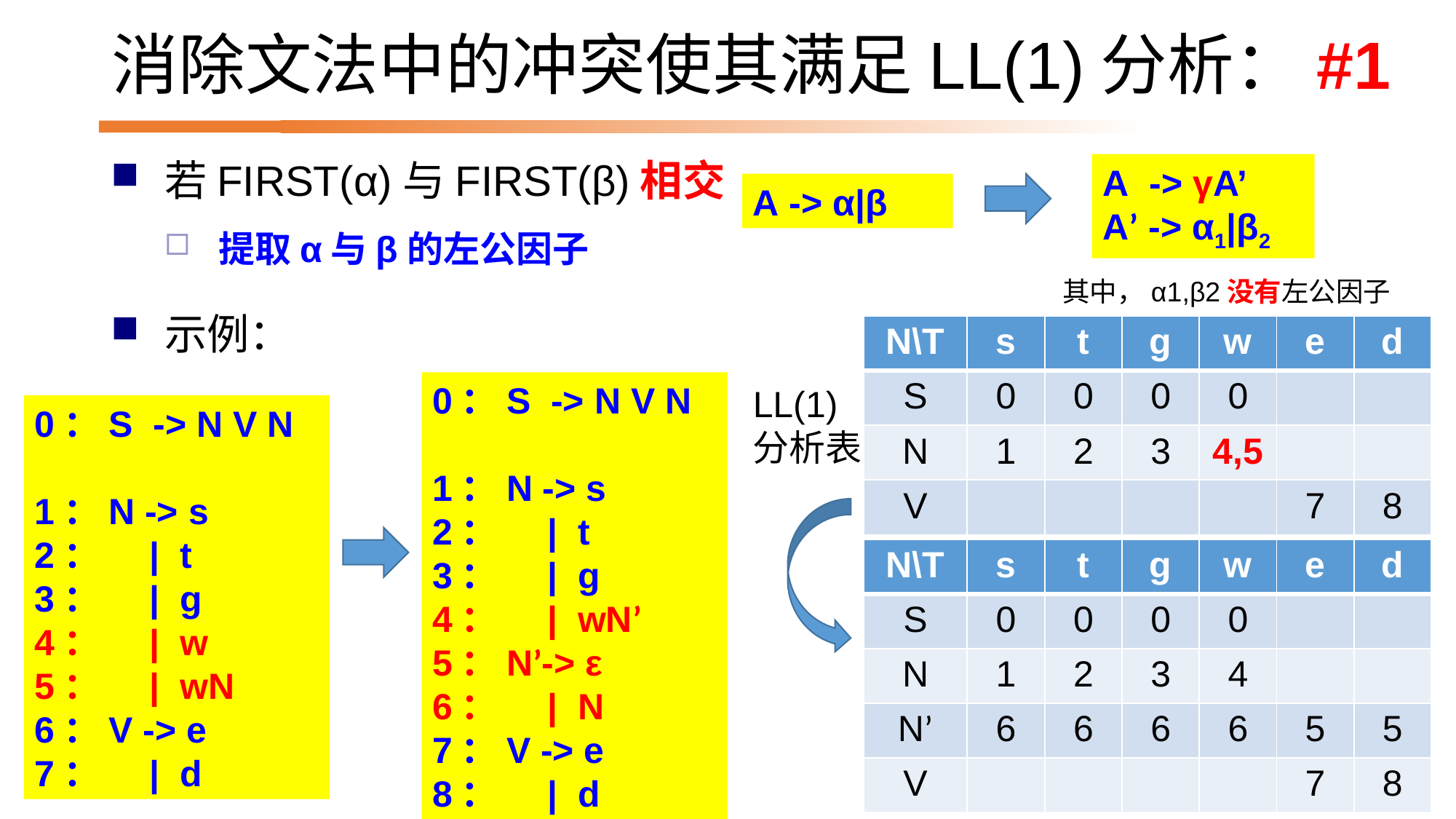

# 消除文法中的冲突使其满足LL(1)分析：#1
若FIRST(α)与FIRST(β)相交
提取α与β的左公因子
A  -> γA’
A’ -> α1|β2
其中，α1,β2没有左公因子
A -> α|β

示例：
0：S  -> N V N
1：N -> s
2：     |  t
3：     |  g
4：     |  w
5：     |  wN
6：V -> e
7：     |  d
| N\T | s | t | g | w | e | d |
| --- | --- | --- | --- | --- | --- | --- |
| S | 0 | 0 | 0 | 0 |  |  |
| N | 1 | 2 | 3 | 4,5 |  |  |
| V |  |  |  |  | 7 | 8 |
0：S  -> N V N
1：N -> s
2：     |  t
3：     |  g
4：     |  wN’
5：N’-> ε
6：     |  N
7：V -> e
8：     |  d

LL(1)分析表

| N\T | s | t | g | w | e | d |
| --- | --- | --- | --- | --- | --- | --- |
| S | 0 | 0 | 0 | 0 |  |  |
| N | 1 | 2 | 3 | 4 |  |  |
| N’ | 6 | 6 | 6 | 6 | 5 | 5 |
| V |  |  |  |  | 7 | 8 |
90